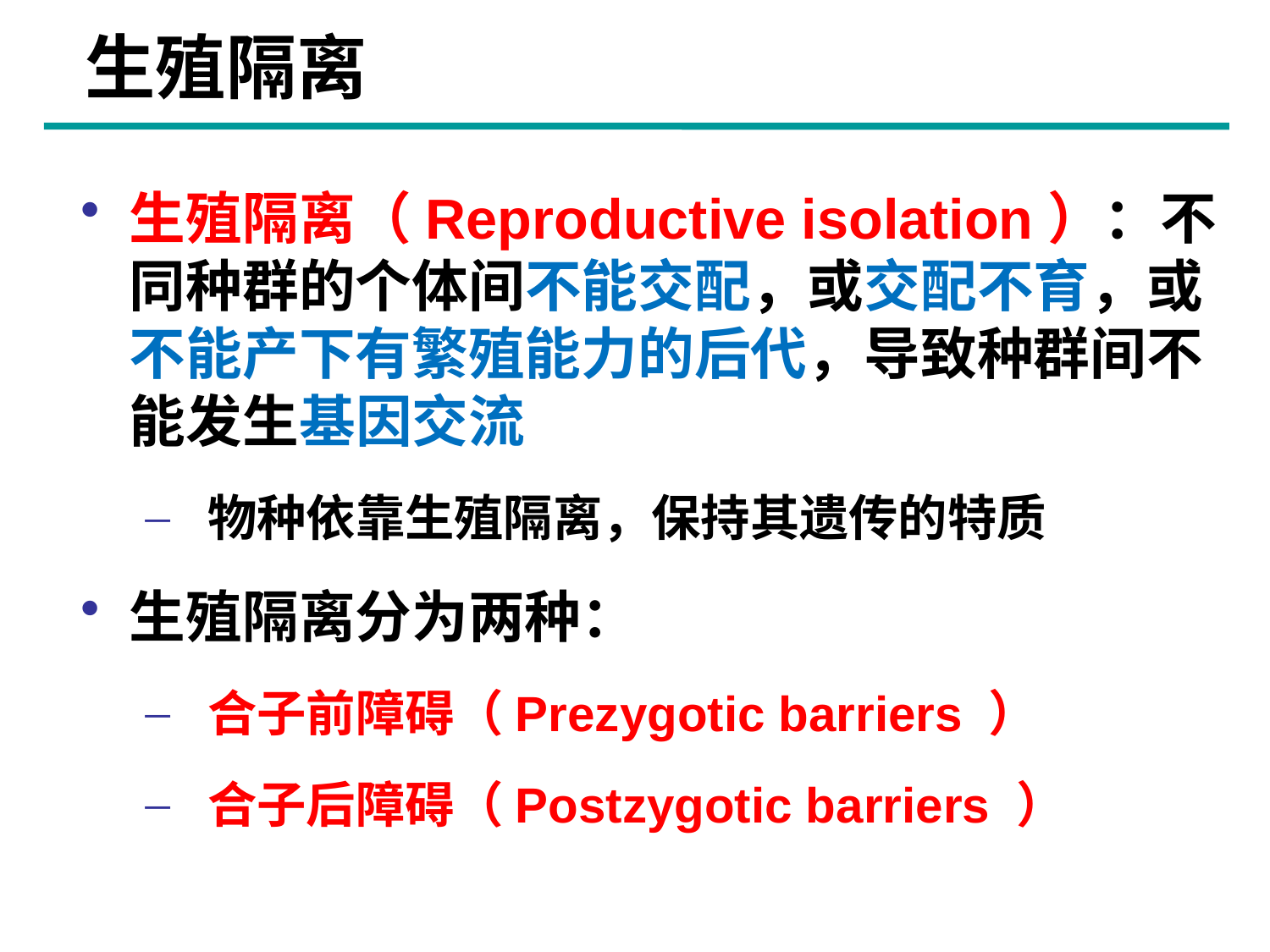

生殖隔离
生殖隔离（Reproductive isolation）：不同种群的个体间不能交配，或交配不育，或不能产下有繁殖能力的后代，导致种群间不能发生基因交流
物种依靠生殖隔离，保持其遗传的特质
生殖隔离分为两种：
合子前障碍（Prezygotic barriers ）
合子后障碍（Postzygotic barriers ）